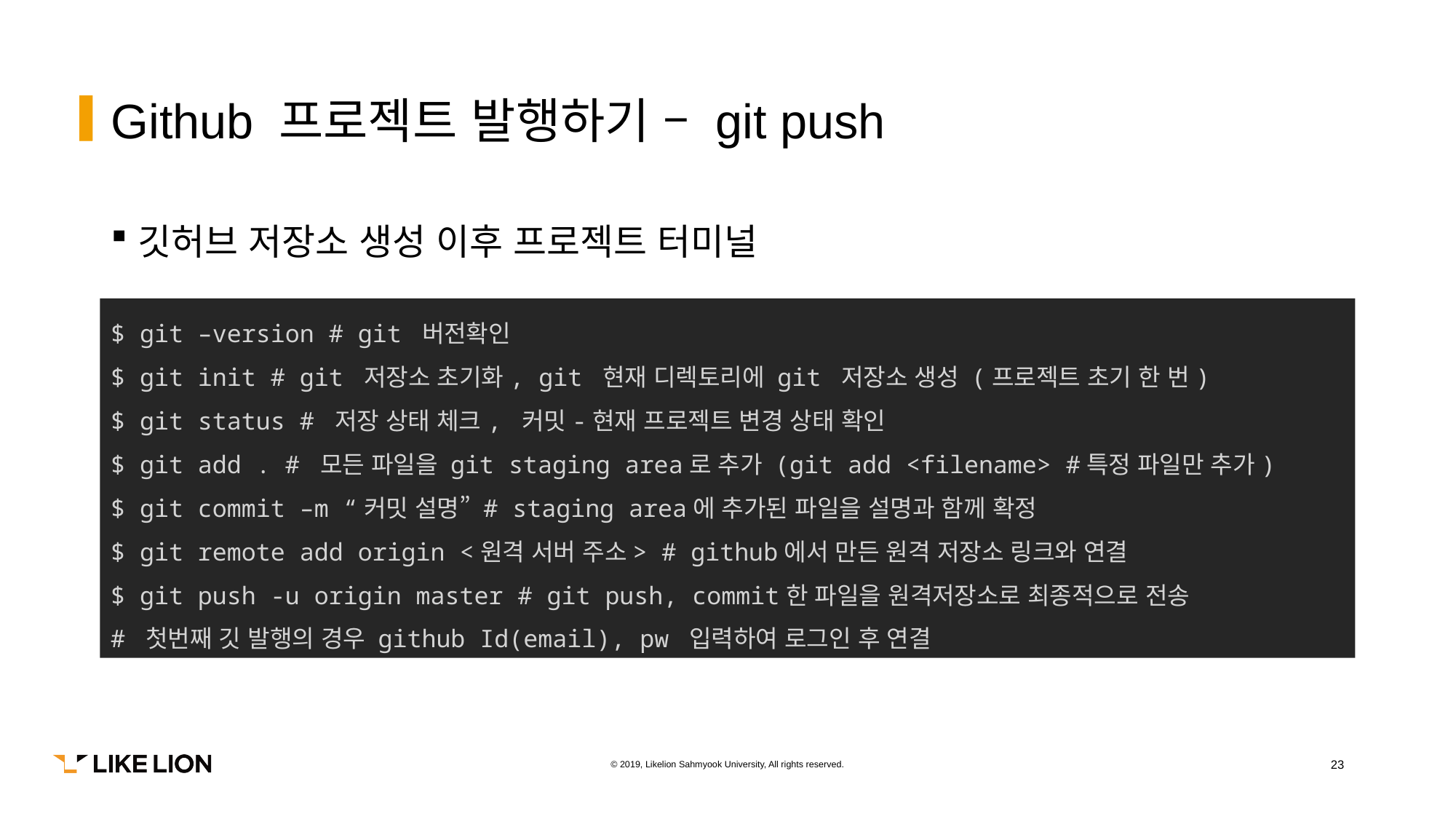

# Github 프로젝트 발행하기 – git push
깃허브 저장소 생성 이후 프로젝트 터미널

$ git –version # git 버전확인
$ git init # git 저장소 초기화, git 현재 디렉토리에 git 저장소 생성 (프로젝트 초기 한 번)
$ git status # 저장 상태 체크, 커밋-현재 프로젝트 변경 상태 확인
$ git add . # 모든 파일을 git staging area로 추가 (git add <filename> #특정 파일만 추가)
$ git commit –m “커밋 설명” # staging area에 추가된 파일을 설명과 함께 확정
$ git remote add origin <원격 서버 주소> # github에서 만든 원격 저장소 링크와 연결
$ git push -u origin master # git push, commit한 파일을 원격저장소로 최종적으로 전송
# 첫번째 깃 발행의 경우 github Id(email), pw 입력하여 로그인 후 연결
23